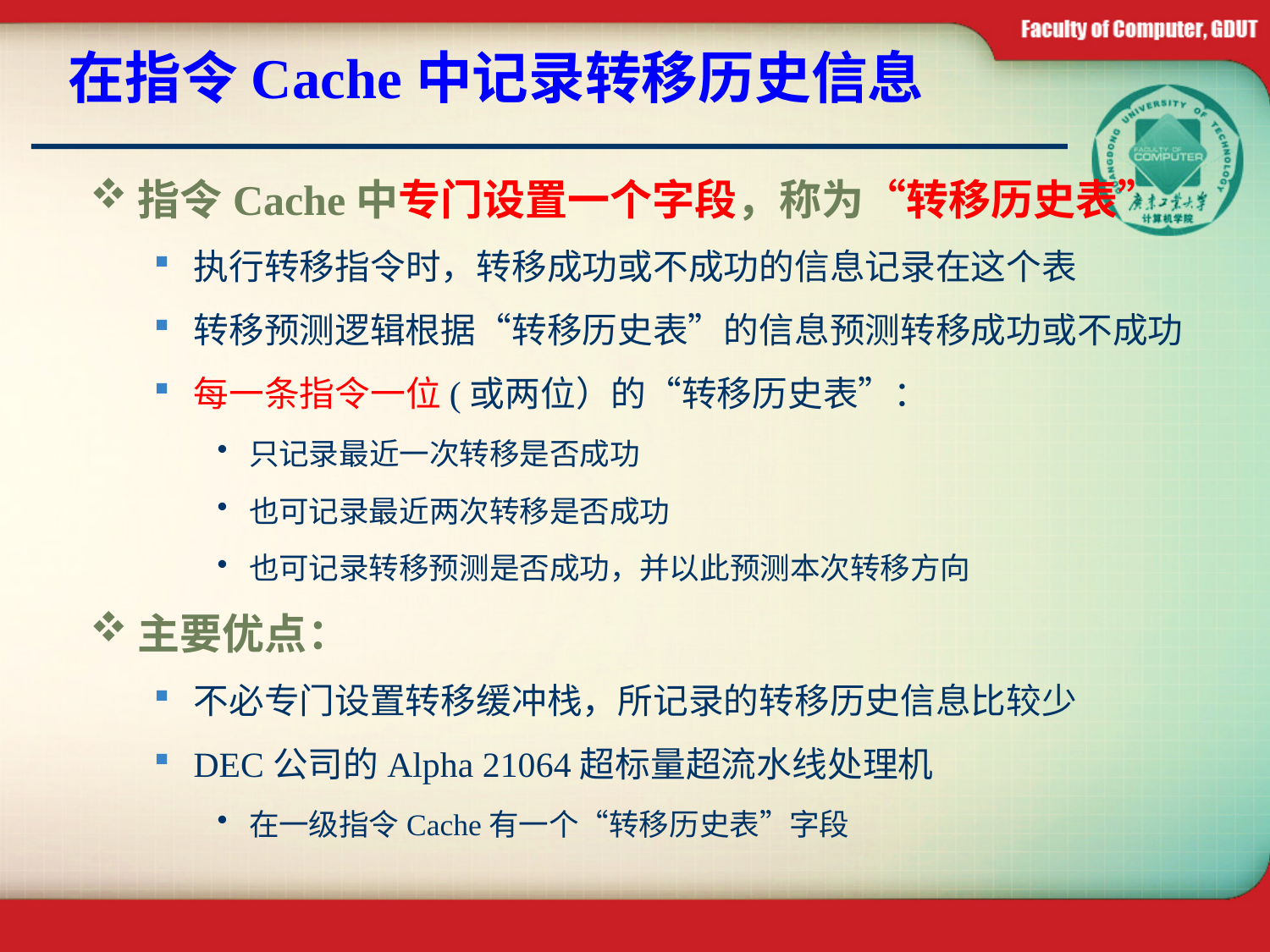

# 在指令Cache中记录转移历史信息
指令Cache中专门设置一个字段，称为“转移历史表”
执行转移指令时，转移成功或不成功的信息记录在这个表
转移预测逻辑根据“转移历史表”的信息预测转移成功或不成功
每一条指令一位(或两位）的“转移历史表”：
只记录最近一次转移是否成功
也可记录最近两次转移是否成功
也可记录转移预测是否成功，并以此预测本次转移方向
主要优点：
不必专门设置转移缓冲栈，所记录的转移历史信息比较少
DEC公司的Alpha 21064超标量超流水线处理机
在一级指令Cache有一个“转移历史表”字段